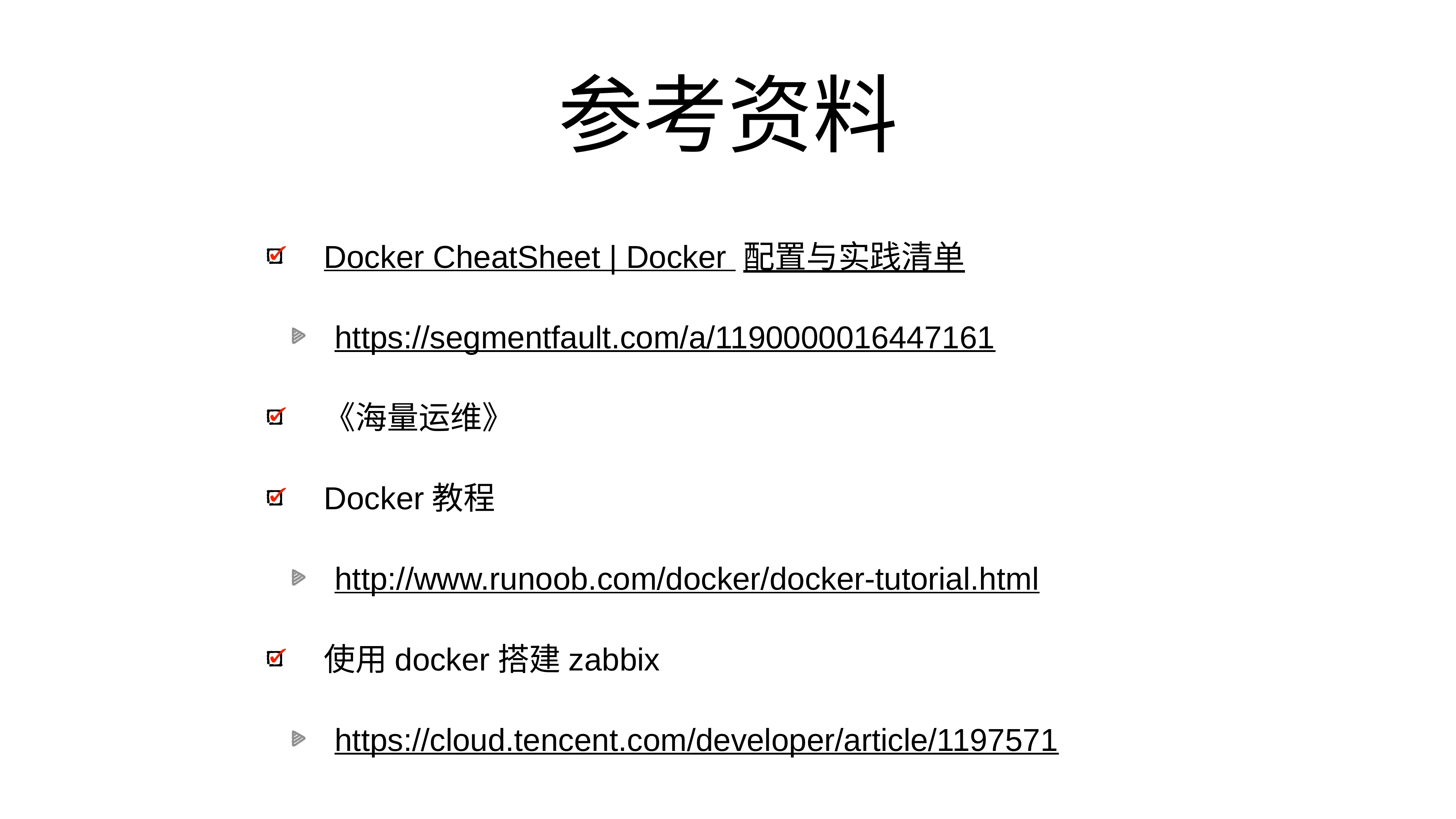

# 参考资料
Docker CheatSheet | Docker 配置与实践清单
https://segmentfault.com/a/1190000016447161
《海量运维》
Docker教程
http://www.runoob.com/docker/docker-tutorial.html
使用docker搭建zabbix
https://cloud.tencent.com/developer/article/1197571